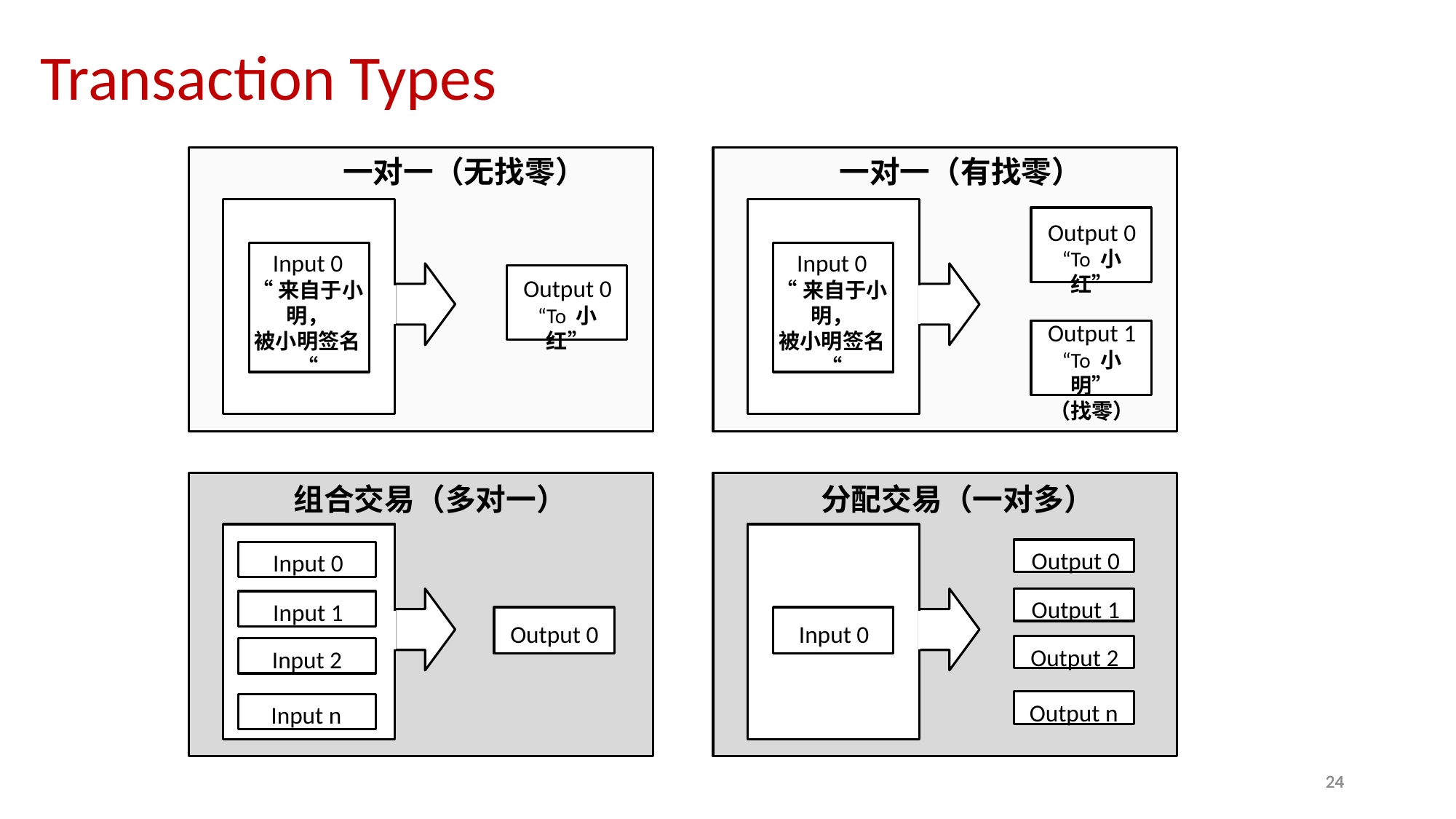

# Transaction Types

一对一（无找零）

Input 0
“来自于小明，
被小明签名“

Output 0
“To 小红”

一对一（有找零）

Output 0
“To 小红”
Input 0
“来自于小明，
被小明签名“

Output 1
“To 小明”
（找零）

组合交易（多对一）

Input 0

Input 1

Output 0

Input 2

Input n

分配交易（一对多）

Output 0

Output 1

Input 0

Output 2

Output n
24
24
24